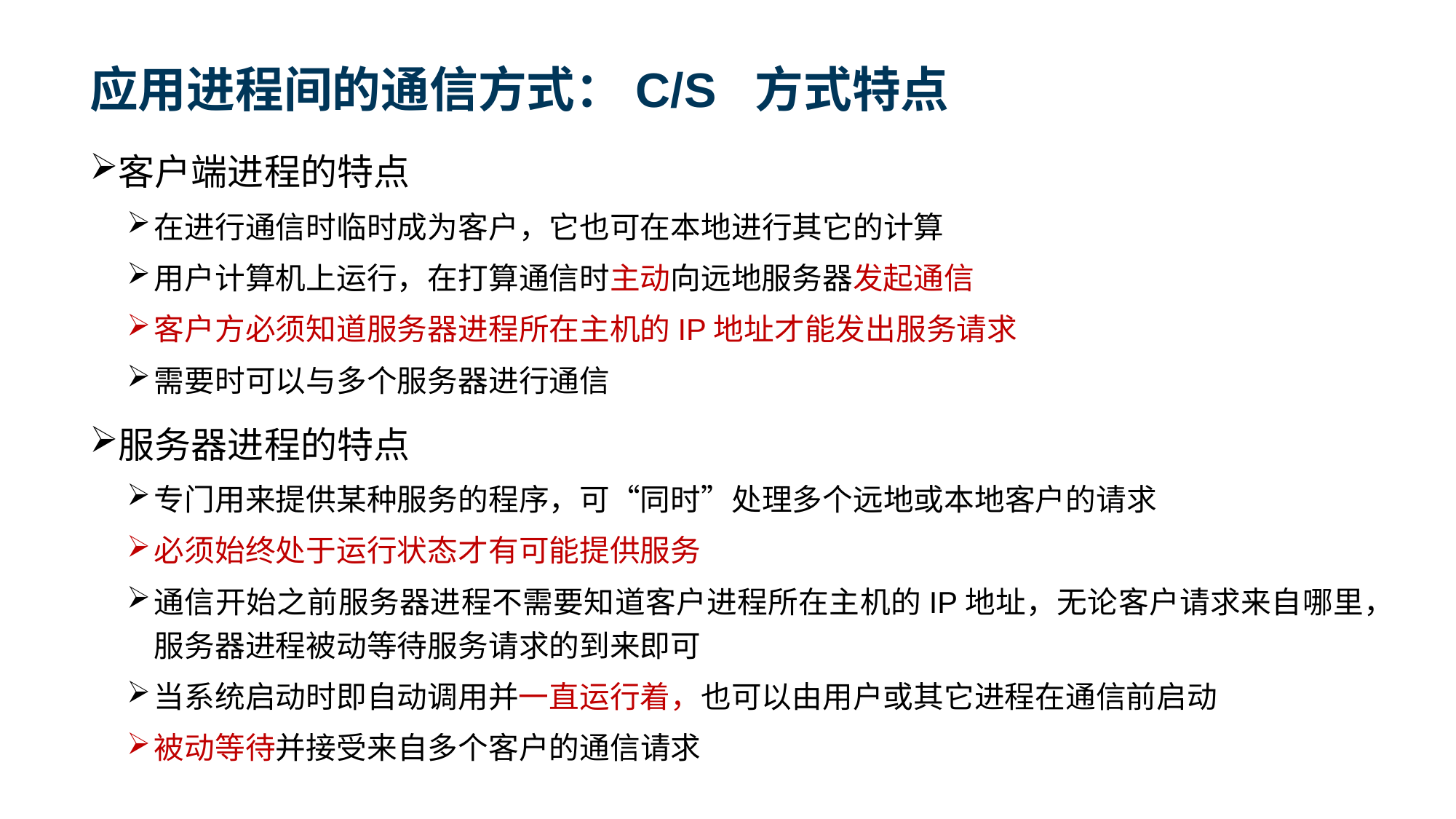

# 应用进程间的通信方式：C/S  方式特点
客户端进程的特点
在进行通信时临时成为客户，它也可在本地进行其它的计算
用户计算机上运行，在打算通信时主动向远地服务器发起通信
客户方必须知道服务器进程所在主机的IP地址才能发出服务请求
需要时可以与多个服务器进行通信
服务器进程的特点
专门用来提供某种服务的程序，可“同时”处理多个远地或本地客户的请求
必须始终处于运行状态才有可能提供服务
通信开始之前服务器进程不需要知道客户进程所在主机的IP地址，无论客户请求来自哪里，服务器进程被动等待服务请求的到来即可
当系统启动时即自动调用并一直运行着，也可以由用户或其它进程在通信前启动
被动等待并接受来自多个客户的通信请求